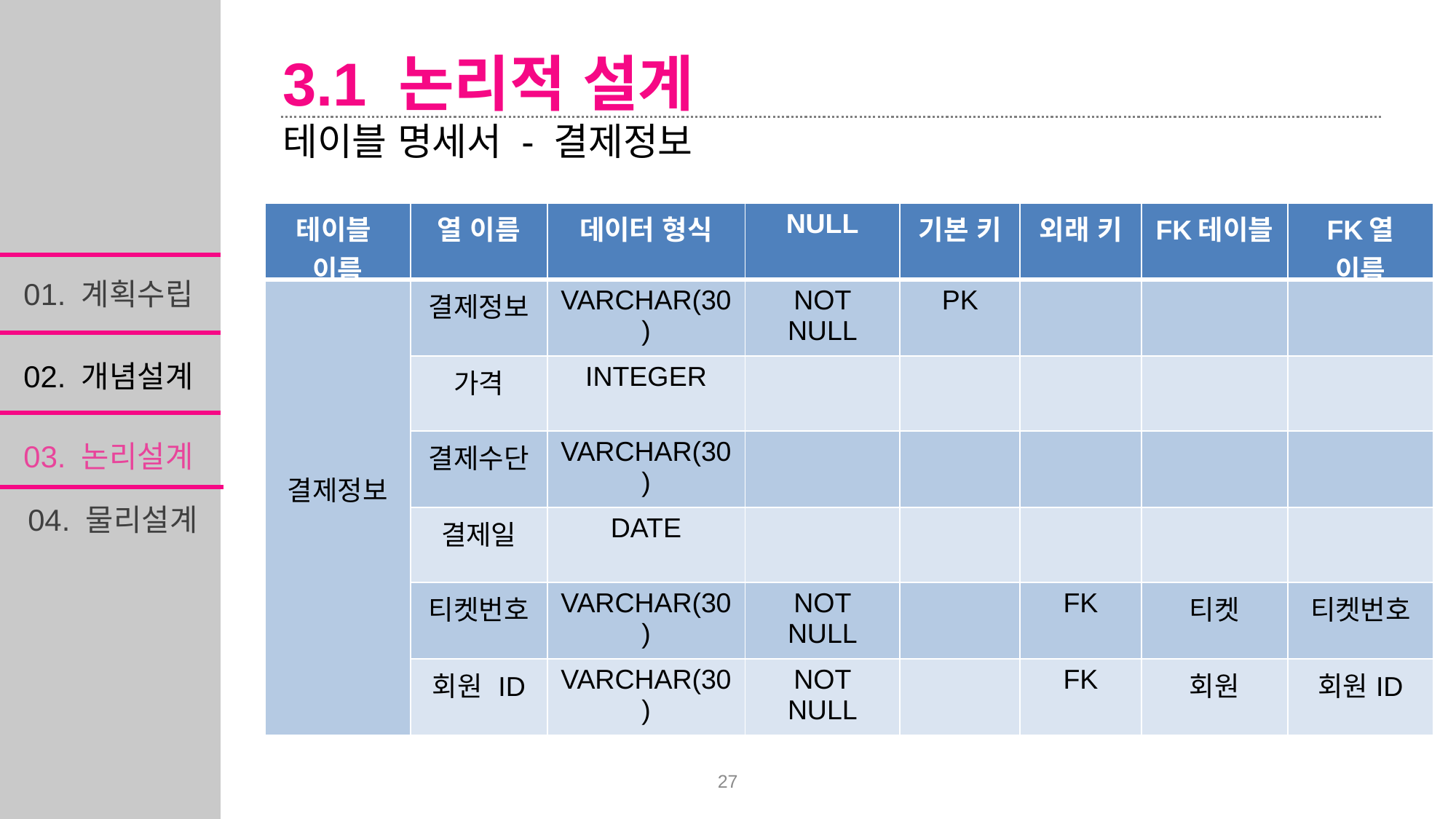

3.1 논리적 설계
테이블 명세서 - 결제정보

| 테이블 이름 | 열 이름 | 데이터 형식 | NULL | 기본 키 | 외래 키 | FK테이블 | FK열 이름 |
| --- | --- | --- | --- | --- | --- | --- | --- |
| 결제정보 | 결제정보 | VARCHAR(30) | NOT NULL | PK |  |  |  |
|  | 가격 | INTEGER |  |  |  |  |  |
|  | 결제수단 | VARCHAR(30) |  |  |  |  |  |
|  | 결제일 | DATE |  |  |  |  |  |
|  | 티켓번호 | VARCHAR(30) | NOT NULL |  | FK | 티켓 | 티켓번호 |
|  | 회원 ID | VARCHAR(30) | NOT NULL |  | FK | 회원 | 회원ID |
01. 계획수립

02. 개념설계
03. 논리설계
04. 물리설계
27